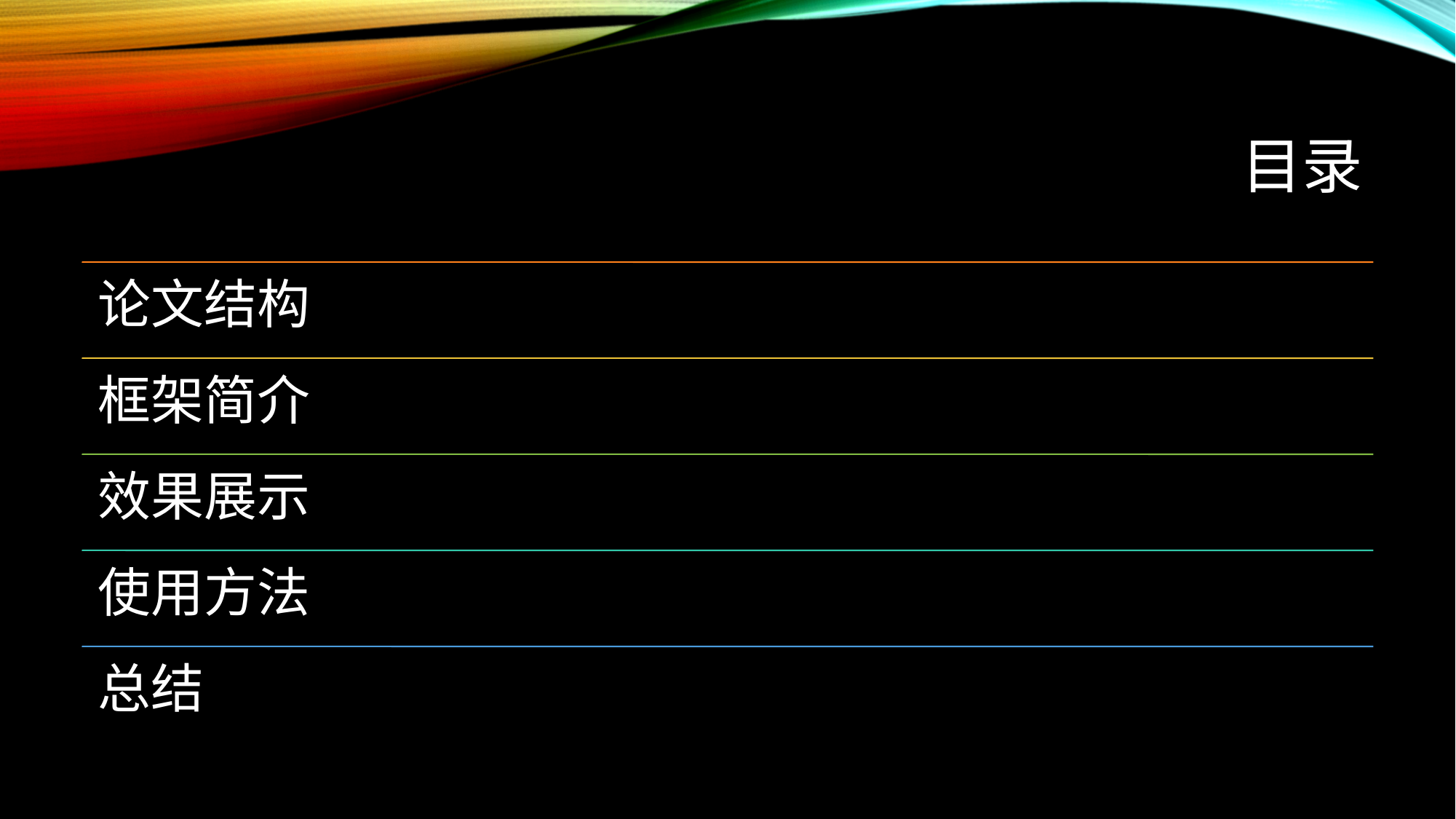

# 目录
论文结构
框架简介
效果展示
使用方法
总结